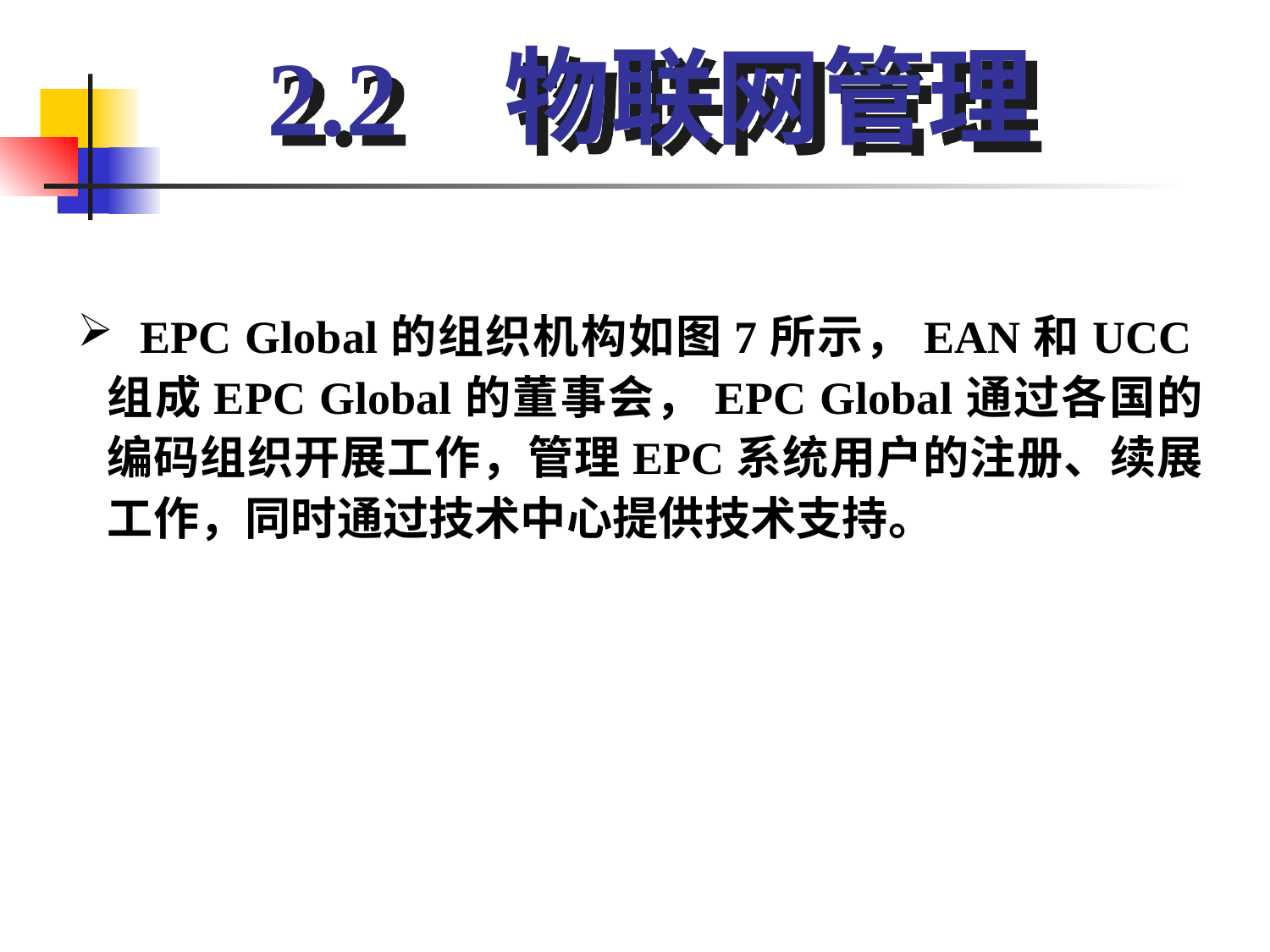

2.2   物联网管理
  EPC Global的组织机构如图7所示，EAN和UCC组成EPC Global的董事会，EPC Global通过各国的编码组织开展工作，管理EPC系统用户的注册、续展工作，同时通过技术中心提供技术支持。